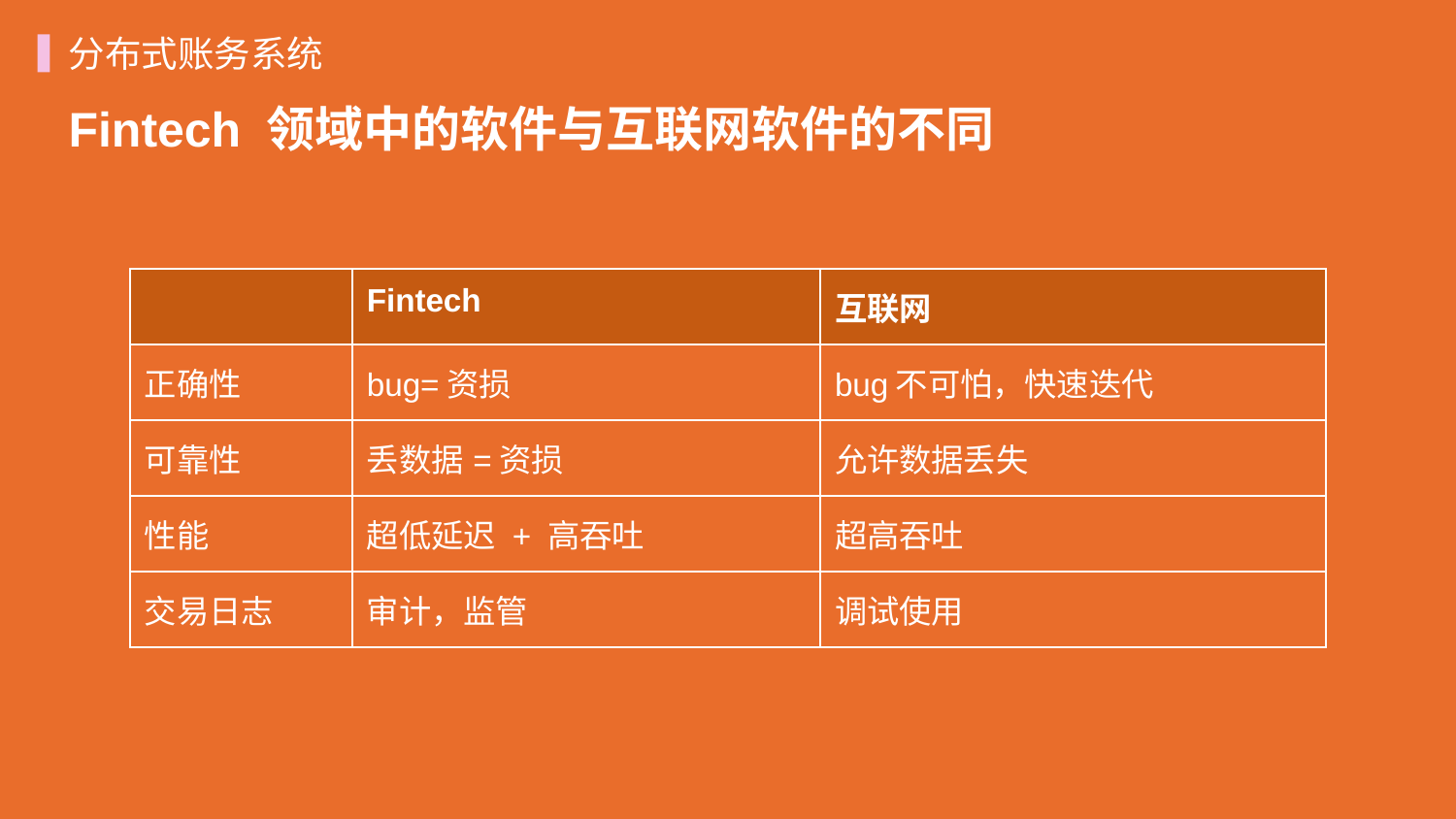

分布式账务系统

Fintech 领域中的软件与互联网软件的不同
|  | Fintech | 互联网 |
| --- | --- | --- |
| 正确性 | bug=资损 | bug不可怕，快速迭代 |
| 可靠性 | 丢数据=资损 | 允许数据丢失 |
| 性能 | 超低延迟 + 高吞吐 | 超高吞吐 |
| 交易日志 | 审计，监管 | 调试使用 |